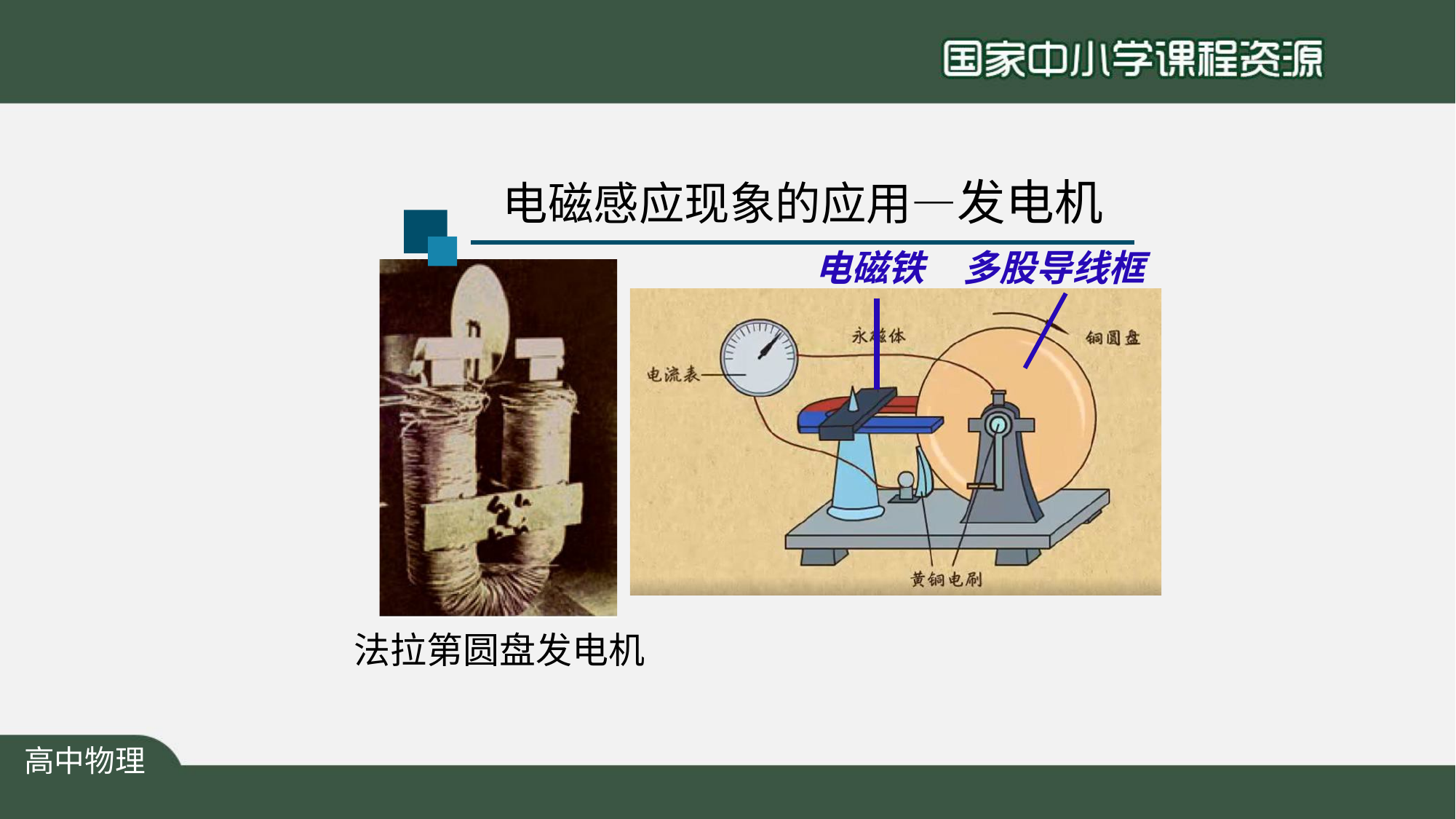

# 电磁感应现象的应用—发电机

电磁铁	多股导线框

法拉第圆盘发电机
高中物理